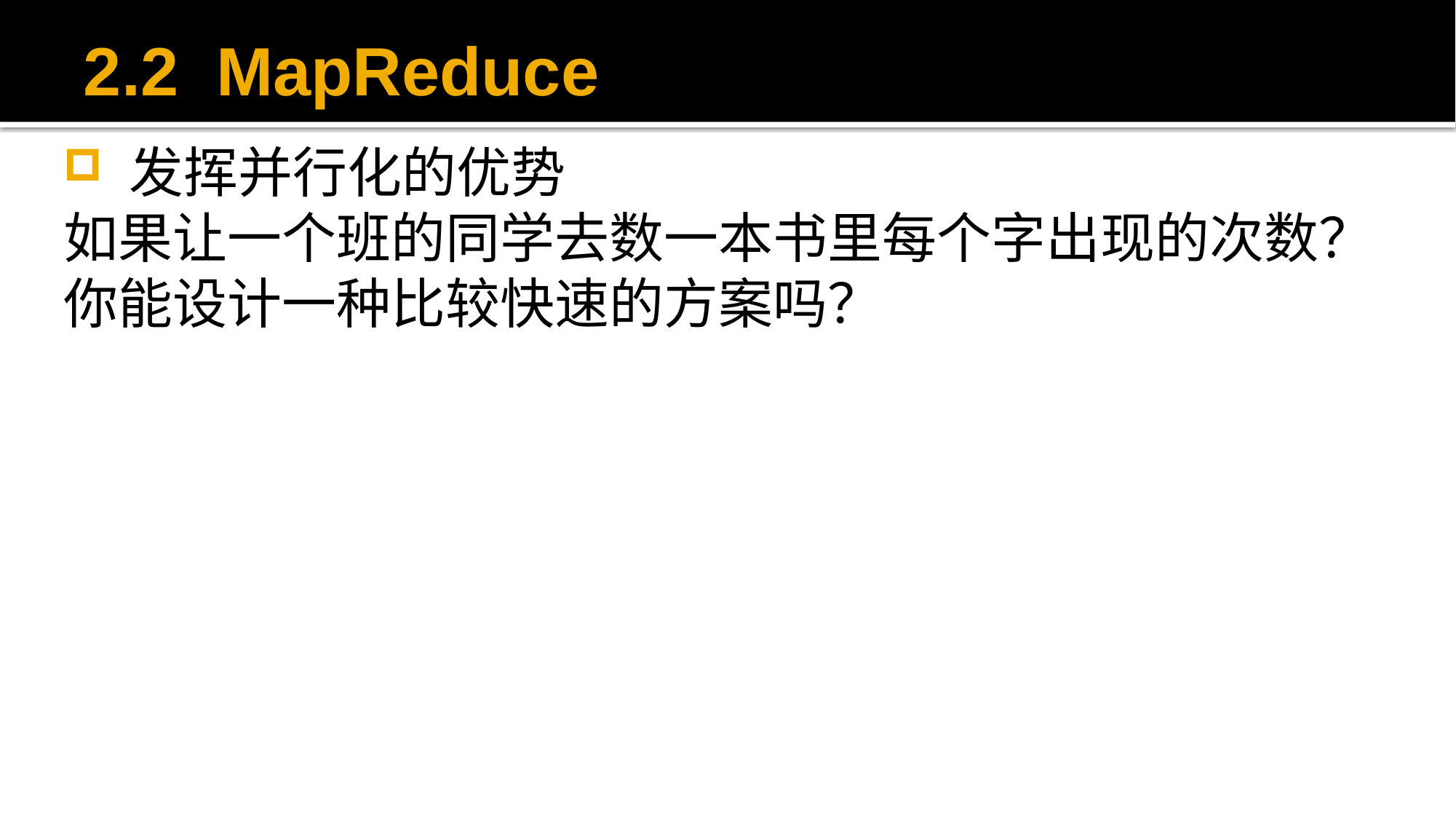

# 2.2  MapReduce
 发挥并行化的优势
如果让一个班的同学去数一本书里每个字出现的次数？
你能设计一种比较快速的方案吗？